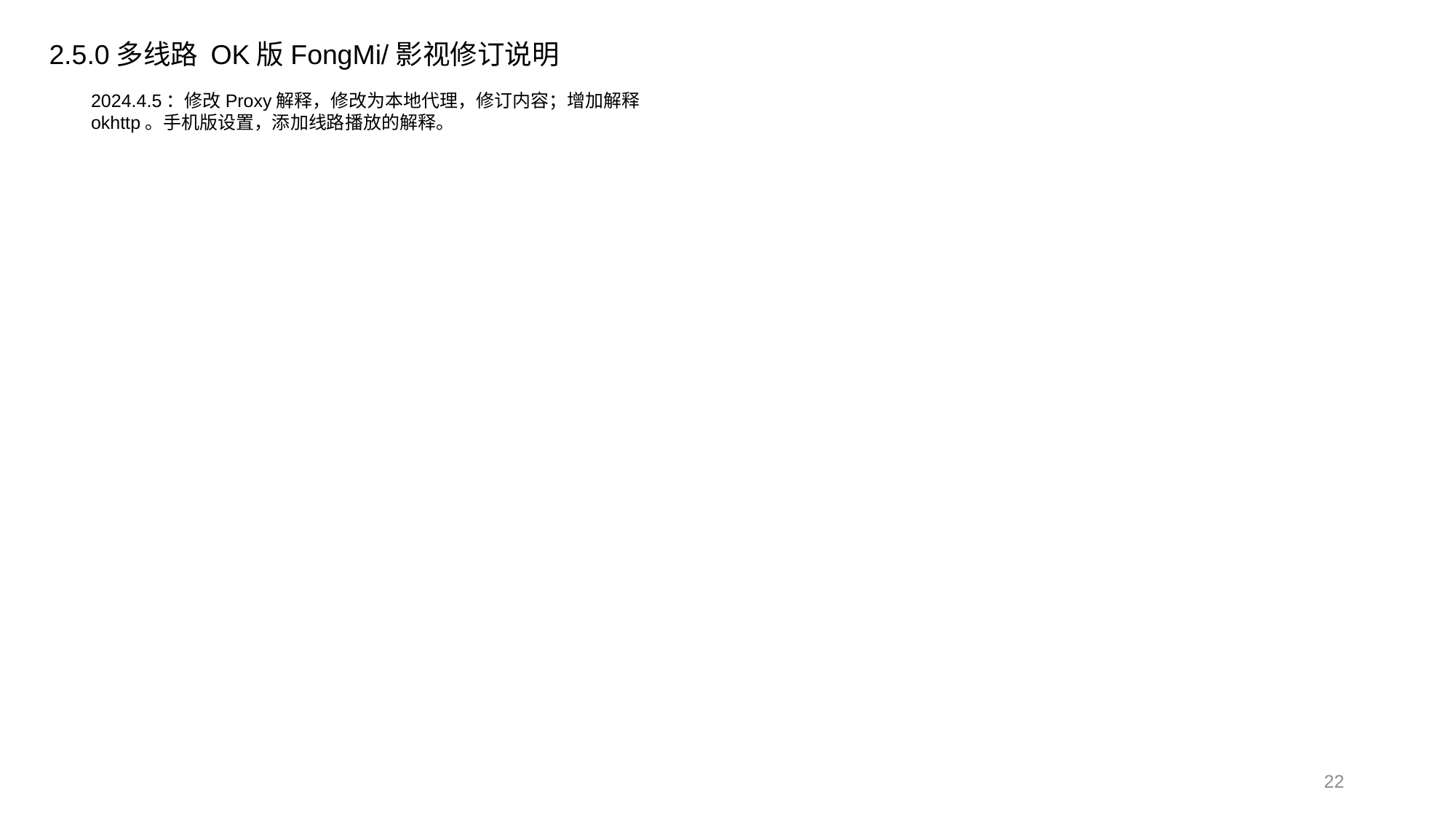

# 2.5.0多线路 OK版FongMi/影视修订说明
2024.4.5：修改Proxy解释，修改为本地代理，修订内容；增加解释okhttp。手机版设置，添加线路播放的解释。

22